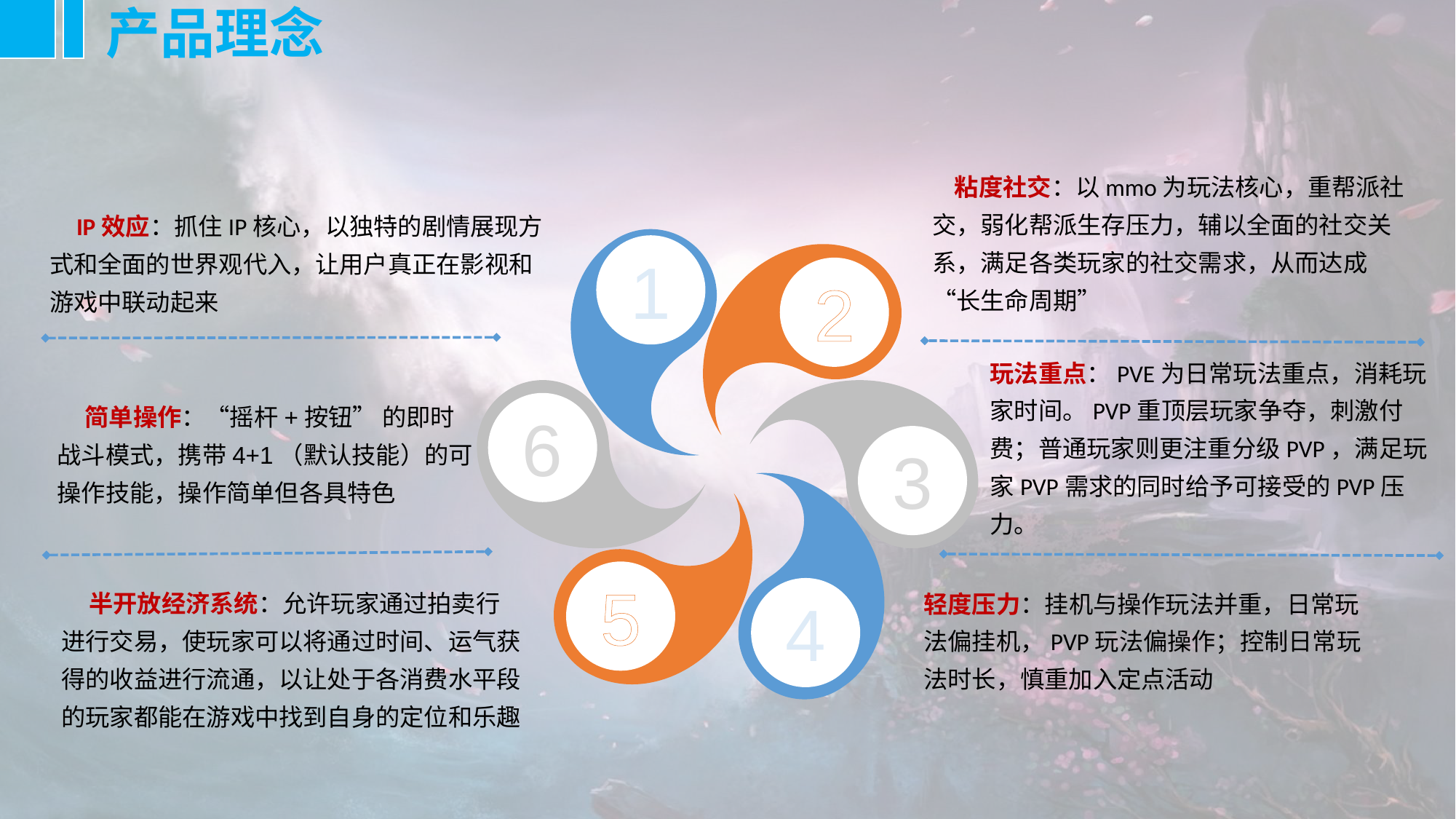

产品理念

   粘度社交：以mmo为玩法核心，重帮派社交，弱化帮派生存压力，辅以全面的社交关系，满足各类玩家的社交需求，从而达成“长生命周期”
    IP效应：抓住IP核心，以独特的剧情展现方式和全面的世界观代入，让用户真正在影视和游戏中联动起来
1
2

玩法重点：PVE为日常玩法重点，消耗玩家时间。PVP重顶层玩家争夺，刺激付费；普通玩家则更注重分级PVP，满足玩家PVP需求的同时给予可接受的PVP压力。

    简单操作：“摇杆+按钮” 的即时战斗模式，携带4+1（默认技能）的可操作技能，操作简单但各具特色

6
3

轻度压力：挂机与操作玩法并重，日常玩法偏挂机，PVP玩法偏操作；控制日常玩法时长，慎重加入定点活动
5
    半开放经济系统：允许玩家通过拍卖行进行交易，使玩家可以将通过时间、运气获得的收益进行流通，以让处于各消费水平段的玩家都能在游戏中找到自身的定位和乐趣
4